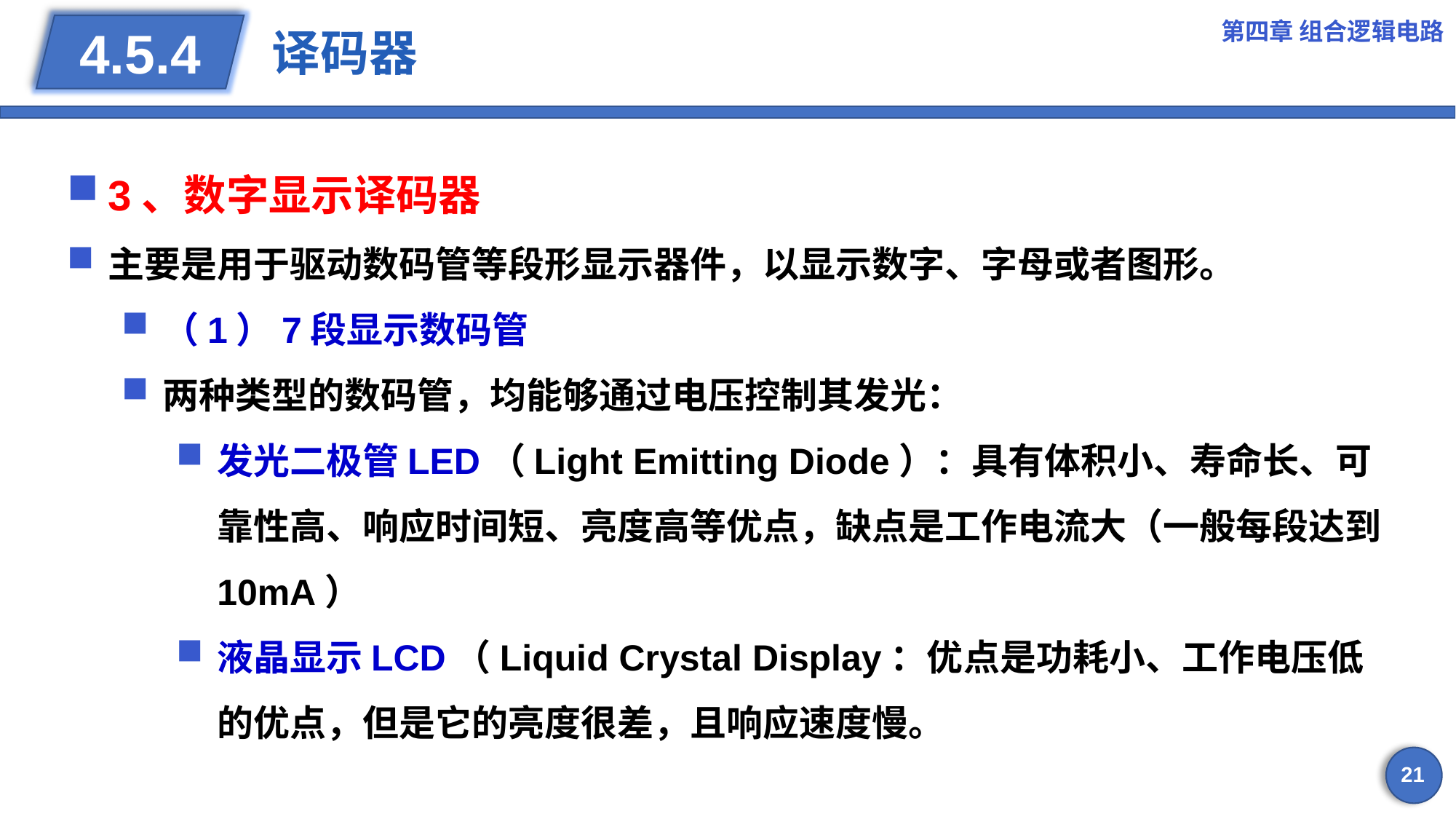

第四章 组合逻辑电路
# 译码器
4.5.4
3、数字显示译码器
主要是用于驱动数码管等段形显示器件，以显示数字、字母或者图形。
（1）7段显示数码管
两种类型的数码管，均能够通过电压控制其发光：
发光二极管LED（Light Emitting Diode）：具有体积小、寿命长、可靠性高、响应时间短、亮度高等优点，缺点是工作电流大（一般每段达到10mA）
液晶显示LCD（Liquid Crystal Display：优点是功耗小、工作电压低的优点，但是它的亮度很差，且响应速度慢。
21